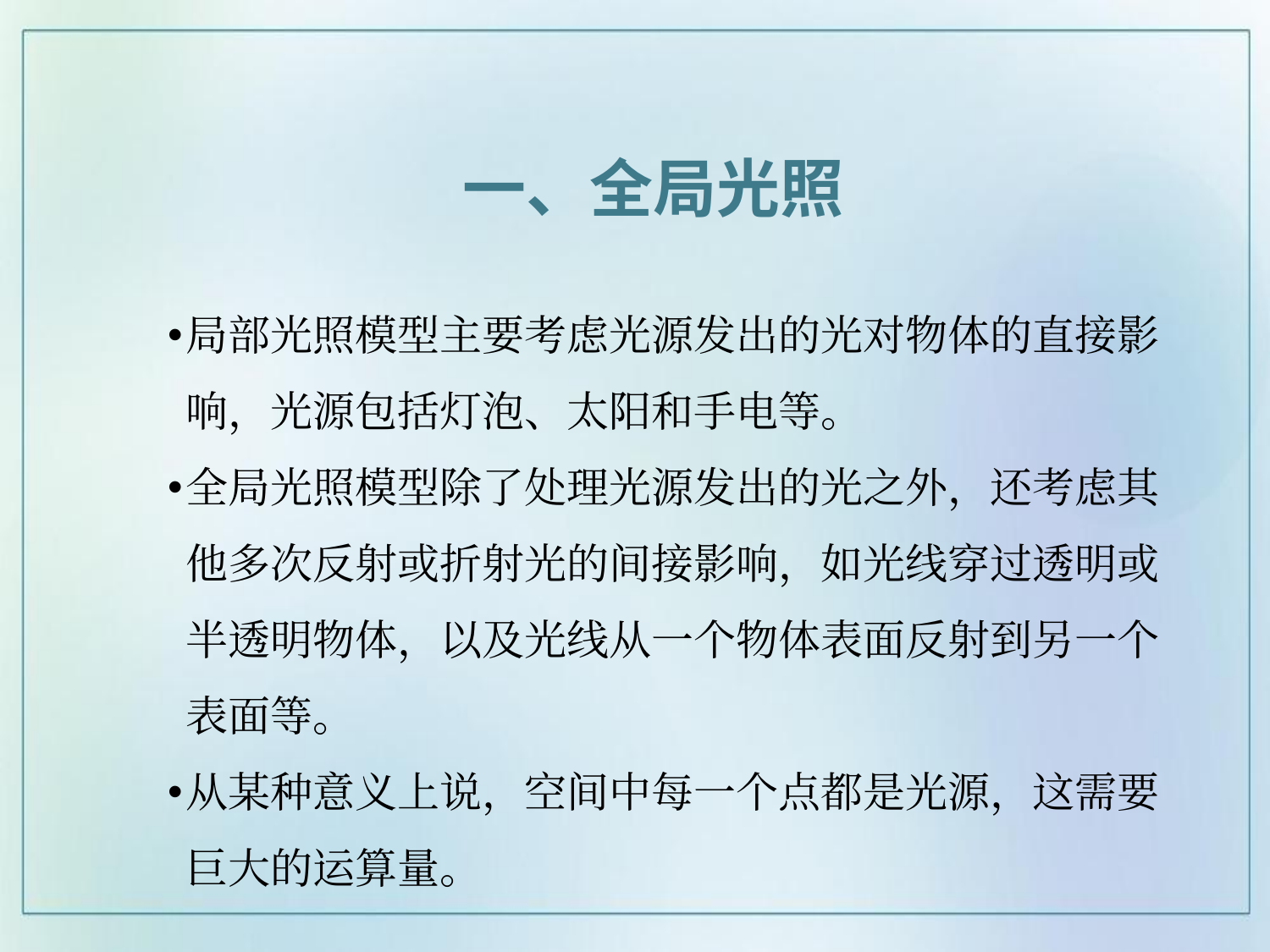

一、全局光照
局部光照模型主要考虑光源发出的光对物体的直接影响，光源包括灯泡、太阳和手电等。
全局光照模型除了处理光源发出的光之外，还考虑其他多次反射或折射光的间接影响，如光线穿过透明或半透明物体，以及光线从一个物体表面反射到另一个表面等。
从某种意义上说，空间中每一个点都是光源，这需要巨大的运算量。